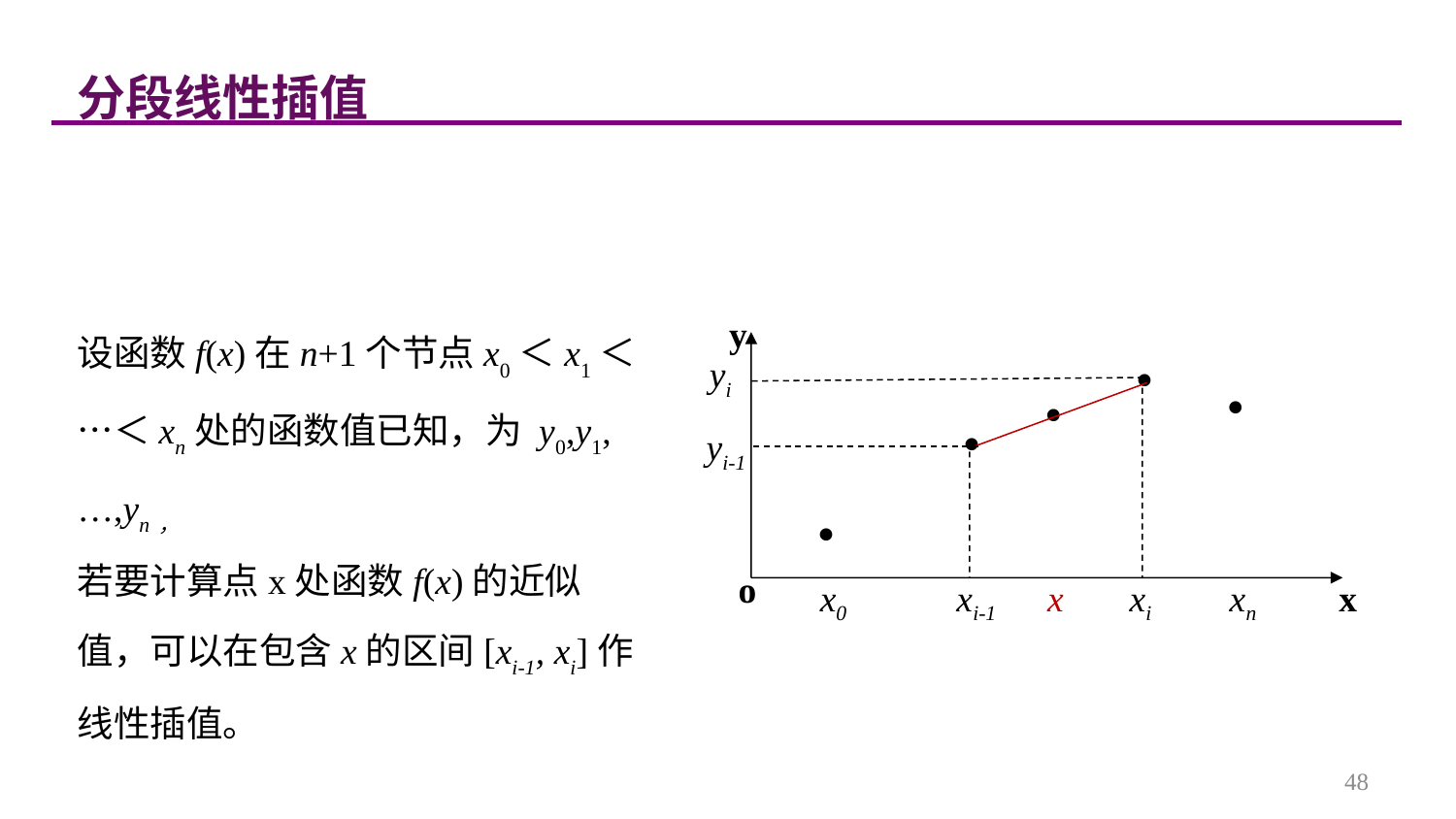

分段线性插值
设函数f(x)在n+1个节点x0＜x1＜ …＜xn处的函数值已知，为 y0,y1,…,yn，
若要计算点x处函数f(x)的近似值，可以在包含x的区间[xi-1, xi]作线性插值。
y

•

•
•
•

•
x0
xi-1
x
xi
xn

o
x
yi

yi-1

48